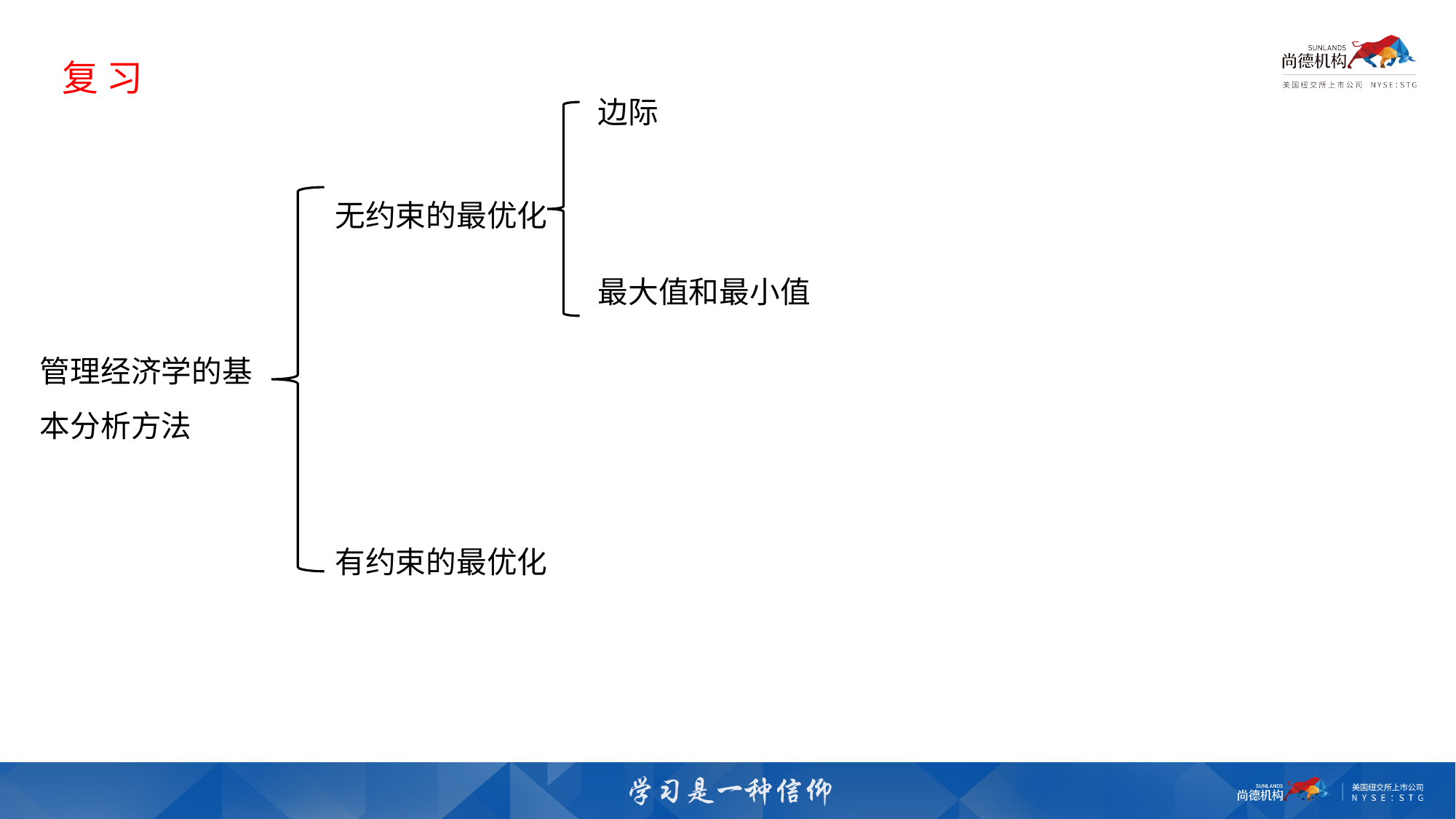

复 习
边际

无约束的最优化

最大值和最小值
管理经济学的基本分析方法
有约束的最优化